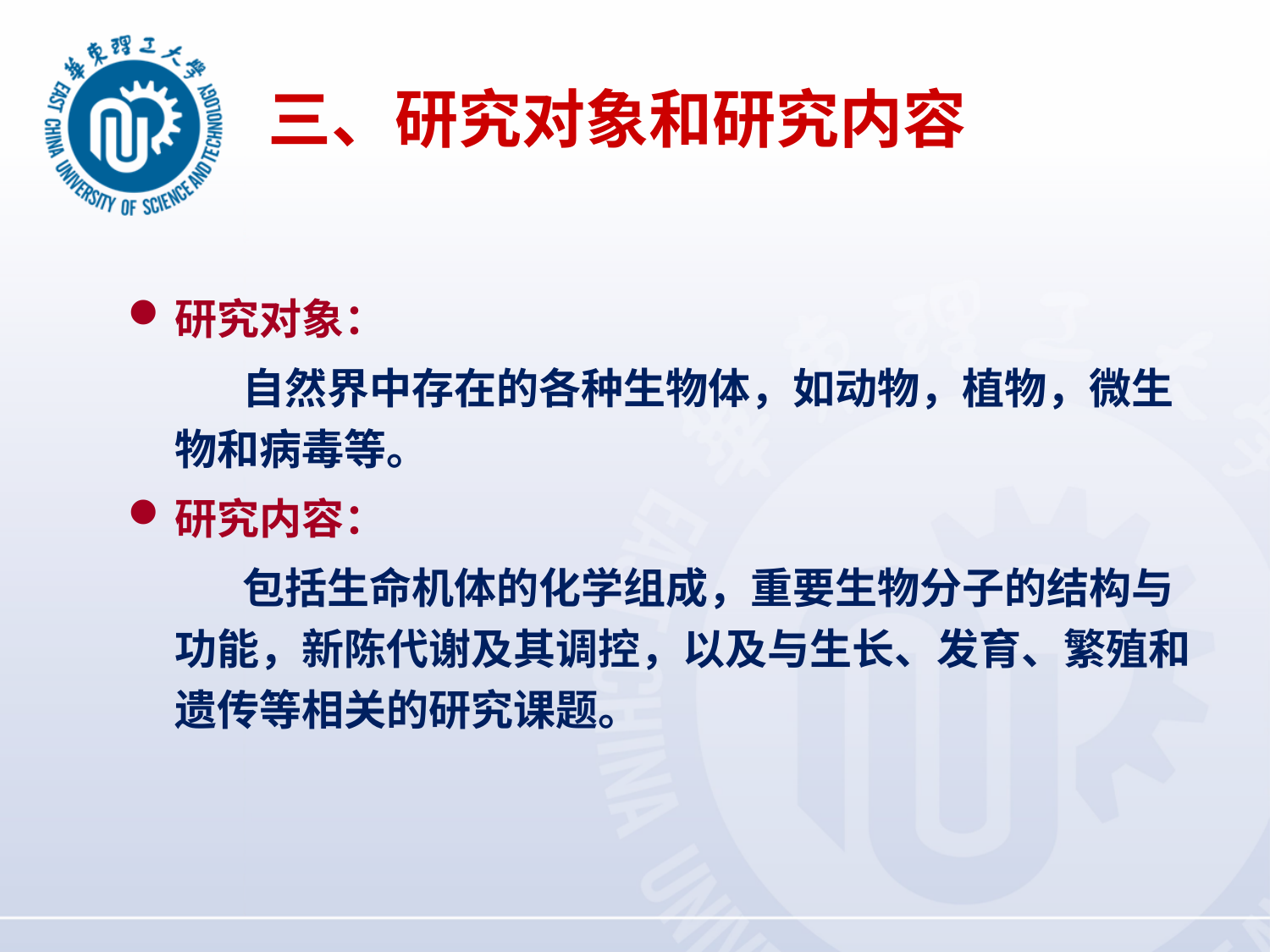

# 三、研究对象和研究内容
研究对象：
           自然界中存在的各种生物体，如动物，植物，微生物和病毒等。
研究内容：
           包括生命机体的化学组成，重要生物分子的结构与功能，新陈代谢及其调控，以及与生长、发育、繁殖和遗传等相关的研究课题。